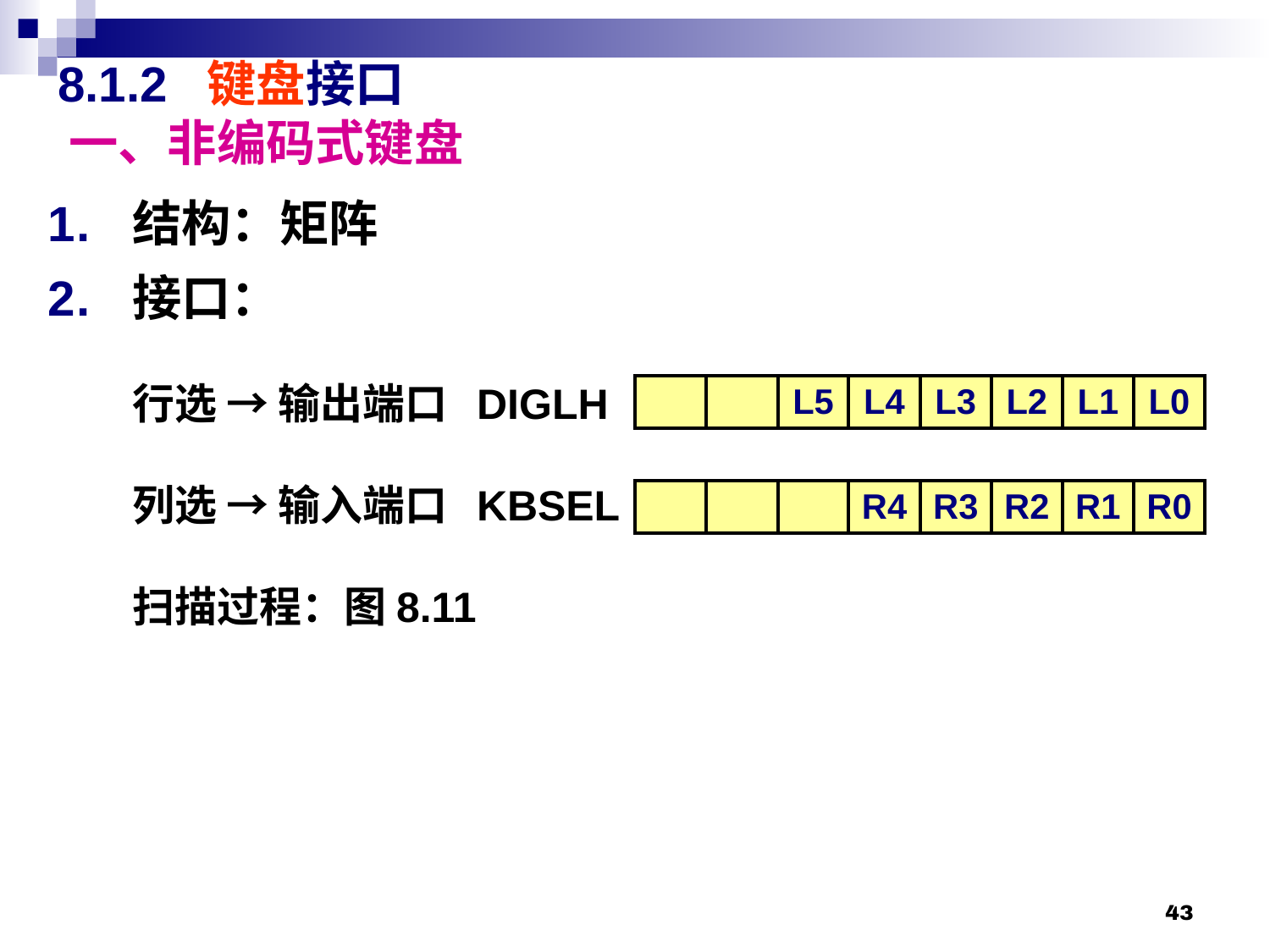

# 8.1.2  键盘接口 一、非编码式键盘
结构：矩阵
接口：
行选 → 输出端口  DIGLH
列选 → 输入端口  KBSEL
扫描过程：图8.11
|  |  | L5 | L4 | L3 | L2 | L1 | L0 |
| --- | --- | --- | --- | --- | --- | --- | --- |
|  |  |  | R4 | R3 | R2 | R1 | R0 |
| --- | --- | --- | --- | --- | --- | --- | --- |
43